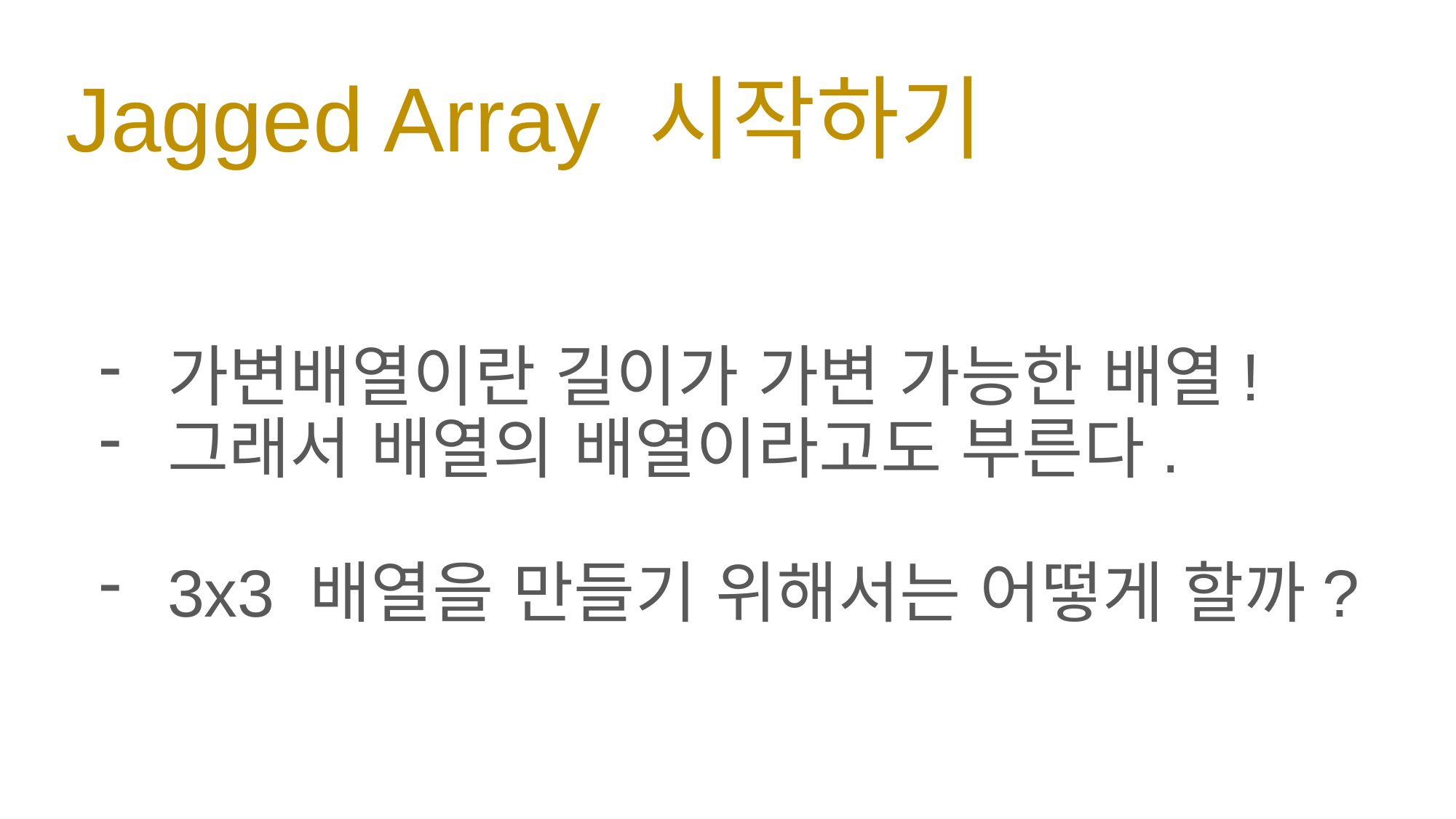

# Jagged Array 시작하기
가변배열이란 길이가 가변 가능한 배열!
그래서 배열의 배열이라고도 부른다.

3x3 배열을 만들기 위해서는 어떻게 할까?